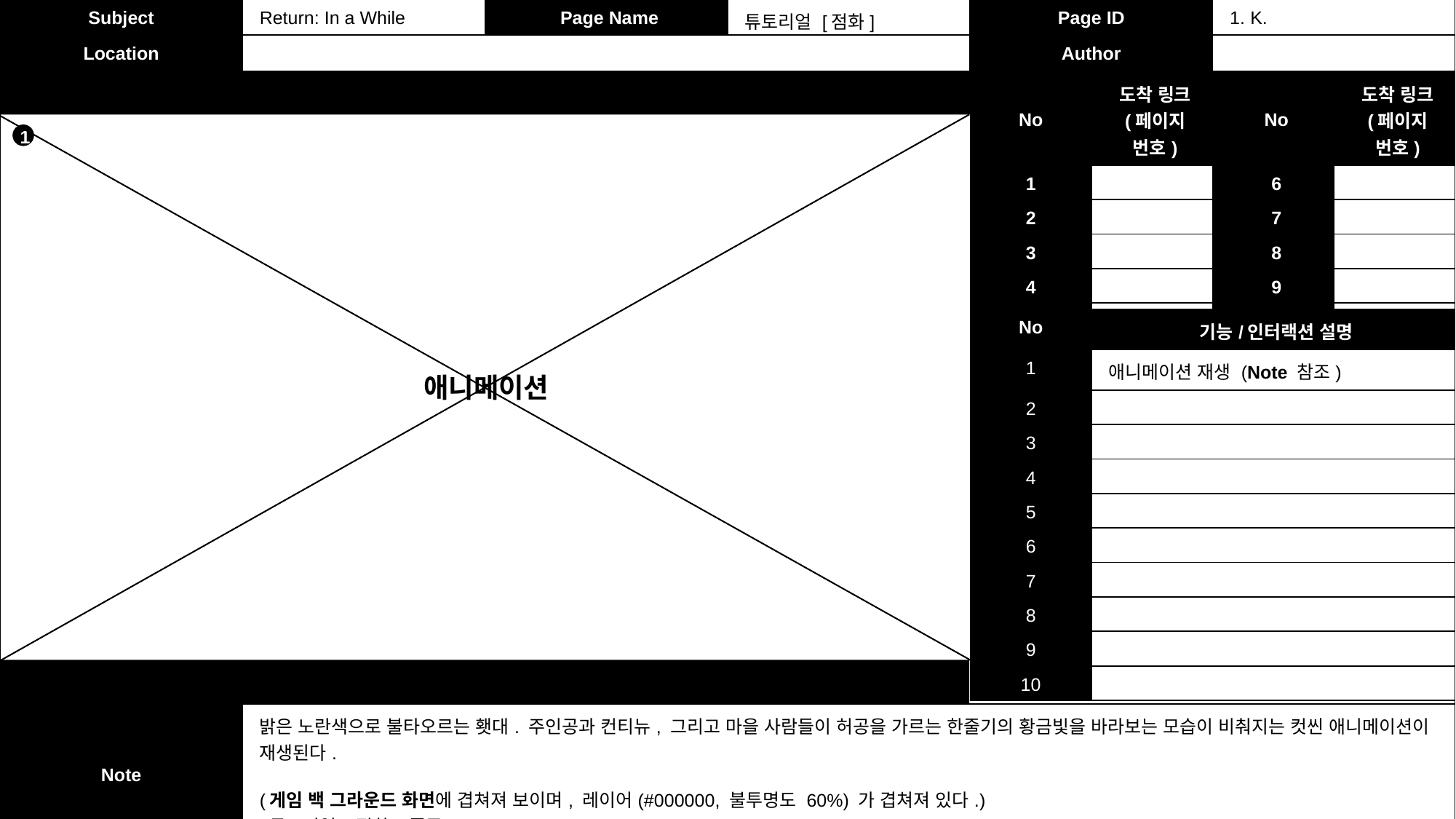

| Subject | Return: In a While | Page Name | 튜토리얼 [점화] | Page ID | 1. K. |
| --- | --- | --- | --- | --- | --- |
| Location |  |  |  | Author |  |

| No | 도착 링크 (페이지 번호) | No | 도착 링크 (페이지 번호) |
| --- | --- | --- | --- |
| 1 |  | 6 |  |
| 2 |  | 7 |  |
| 3 |  | 8 |  |
| 4 |  | 9 |  |
| 5 |  | 10 |  |
1
부품 1
자리
| No | 기능/인터랙션 설명 |
| --- | --- |
| 1 | 애니메이션 재생 (Note 참조) |
| 2 |  |
| 3 |  |
| 4 |  |
| 5 |  |
| 6 |  |
| 7 |  |
| 8 |  |
| 9 |  |
| 10 |  |
애니메이션
부품 2
자리

| Note | 밝은 노란색으로 불타오르는 횃대. 주인공과 컨티뉴, 그리고 마을 사람들이 허공을 가르는 한줄기의 황금빛을 바라보는 모습이 비춰지는 컷씬 애니메이션이 재생된다. (게임 백 그라운드 화면에 겹쳐져 보이며, 레이어(#000000, 불투명도 60%) 가 겹쳐져 있다.) (튜토리얼 [점화] 종료) |
| --- | --- |